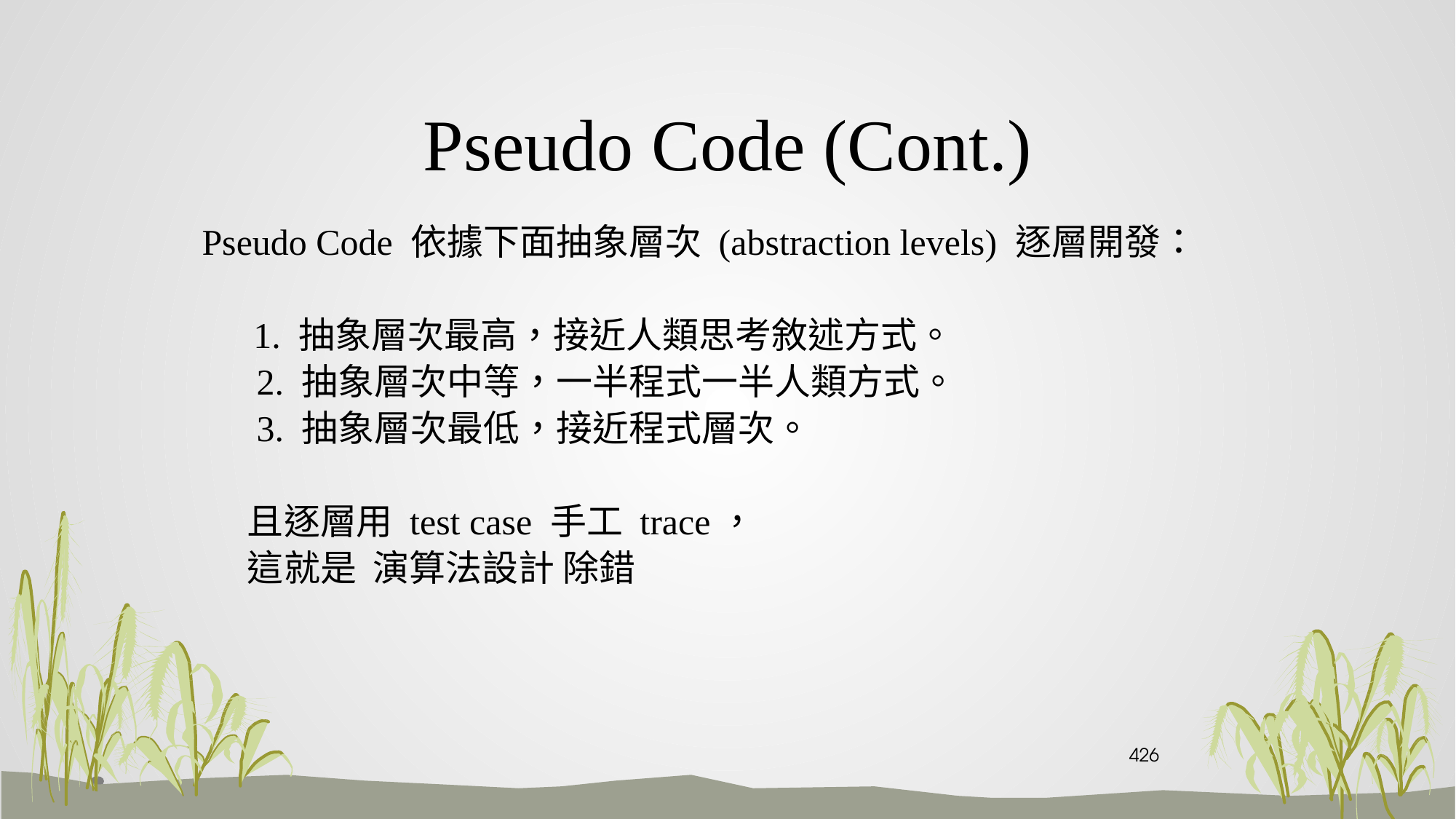

# Pseudo Code (Cont.)
 Pseudo Code 依據下面抽象層次 (abstraction levels) 逐層開發：

 1. 抽象層次最高，接近人類思考敘述方式。
 2. 抽象層次中等，一半程式一半人類方式。
 3. 抽象層次最低，接近程式層次。

且逐層用 test case 手工 trace，
這就是  演算法設計 除錯
426